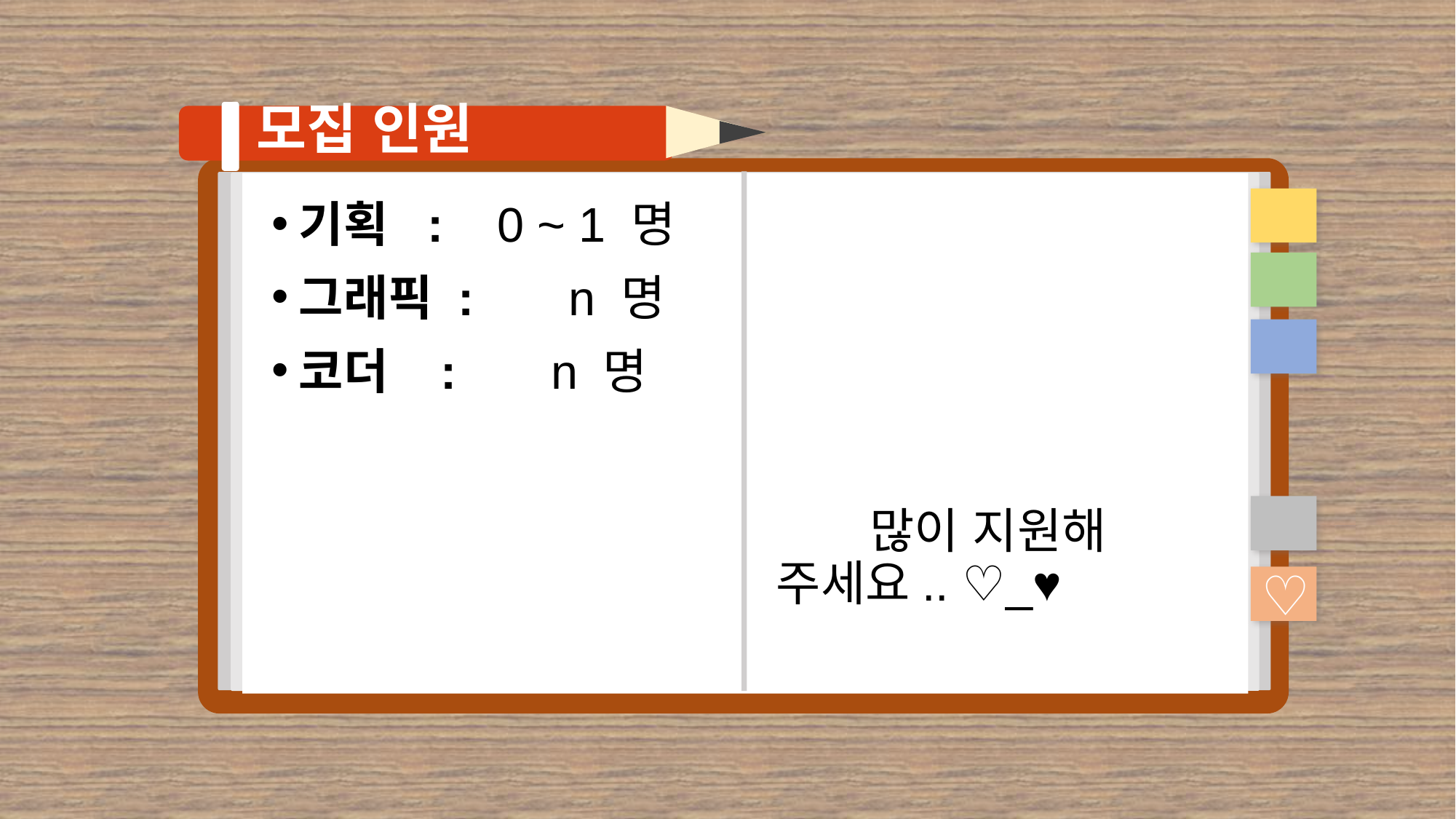

# 모집 인원
기획  :    0 ~ 1 명
그래픽 :       n 명
코더   :       n 명

      많이 지원해 주세요.. ♡_♥

♡